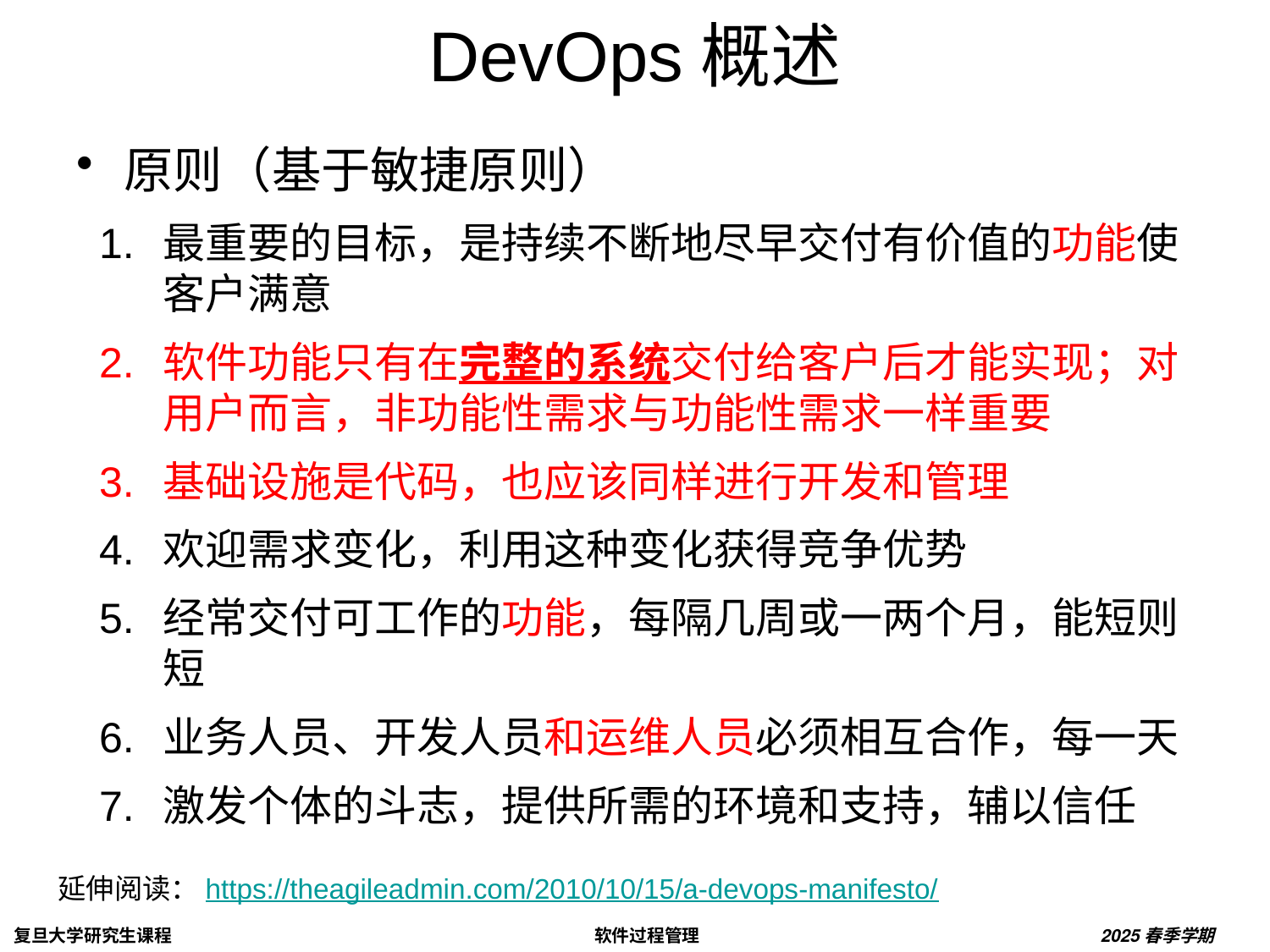

# DevOps概述
原则（基于敏捷原则）
最重要的目标，是持续不断地尽早交付有价值的功能使客户满意
软件功能只有在完整的系统交付给客户后才能实现；对用户而言，非功能性需求与功能性需求一样重要
基础设施是代码，也应该同样进行开发和管理
欢迎需求变化，利用这种变化获得竞争优势
经常交付可工作的功能，每隔几周或一两个月，能短则短
业务人员、开发人员和运维人员必须相互合作，每一天
激发个体的斗志，提供所需的环境和支持，辅以信任
延伸阅读：https://theagileadmin.com/2010/10/15/a-devops-manifesto/